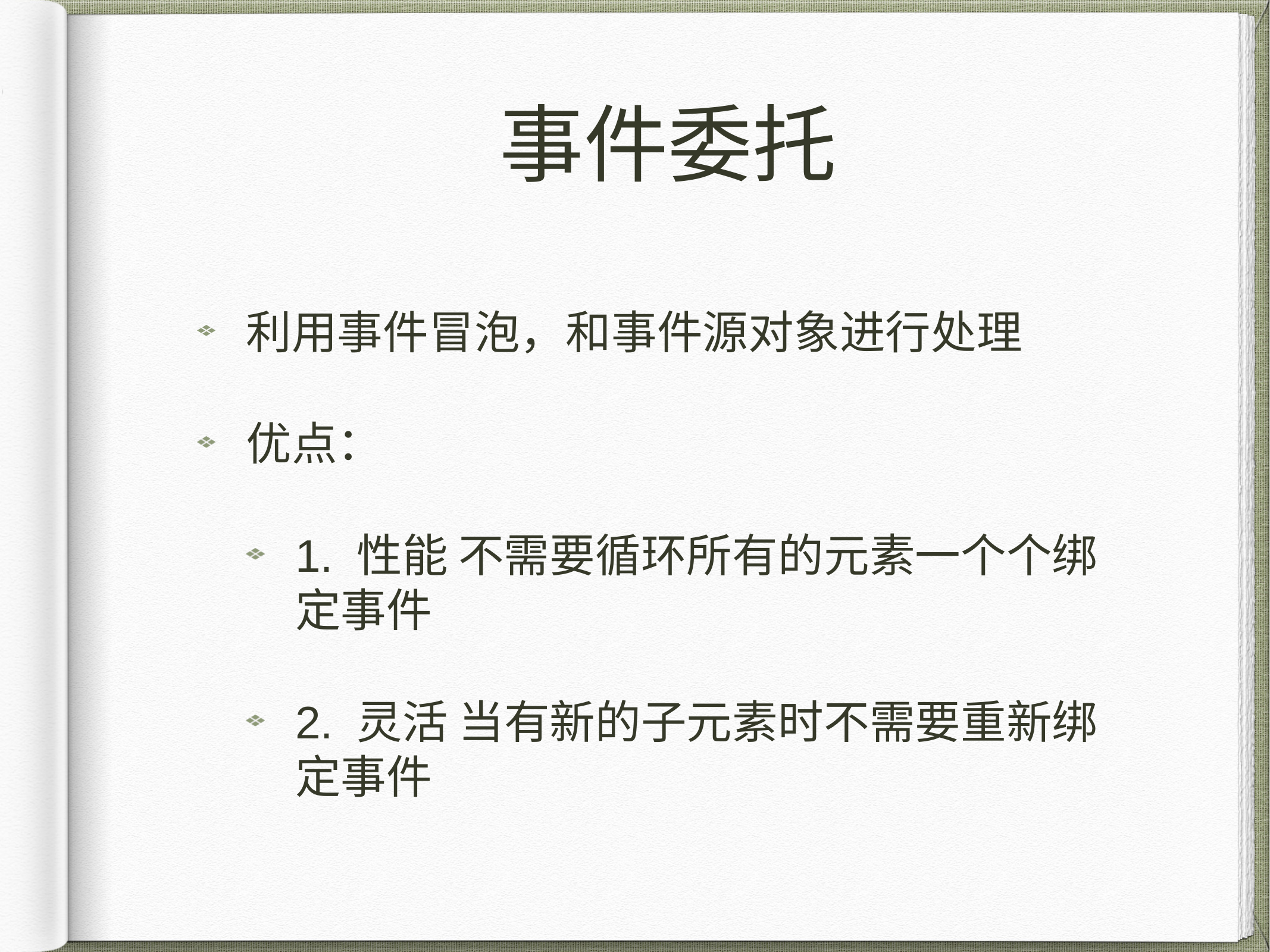

# 事件委托
利用事件冒泡，和事件源对象进行处理
优点：
1. 性能 不需要循环所有的元素一个个绑定事件
2. 灵活 当有新的子元素时不需要重新绑定事件